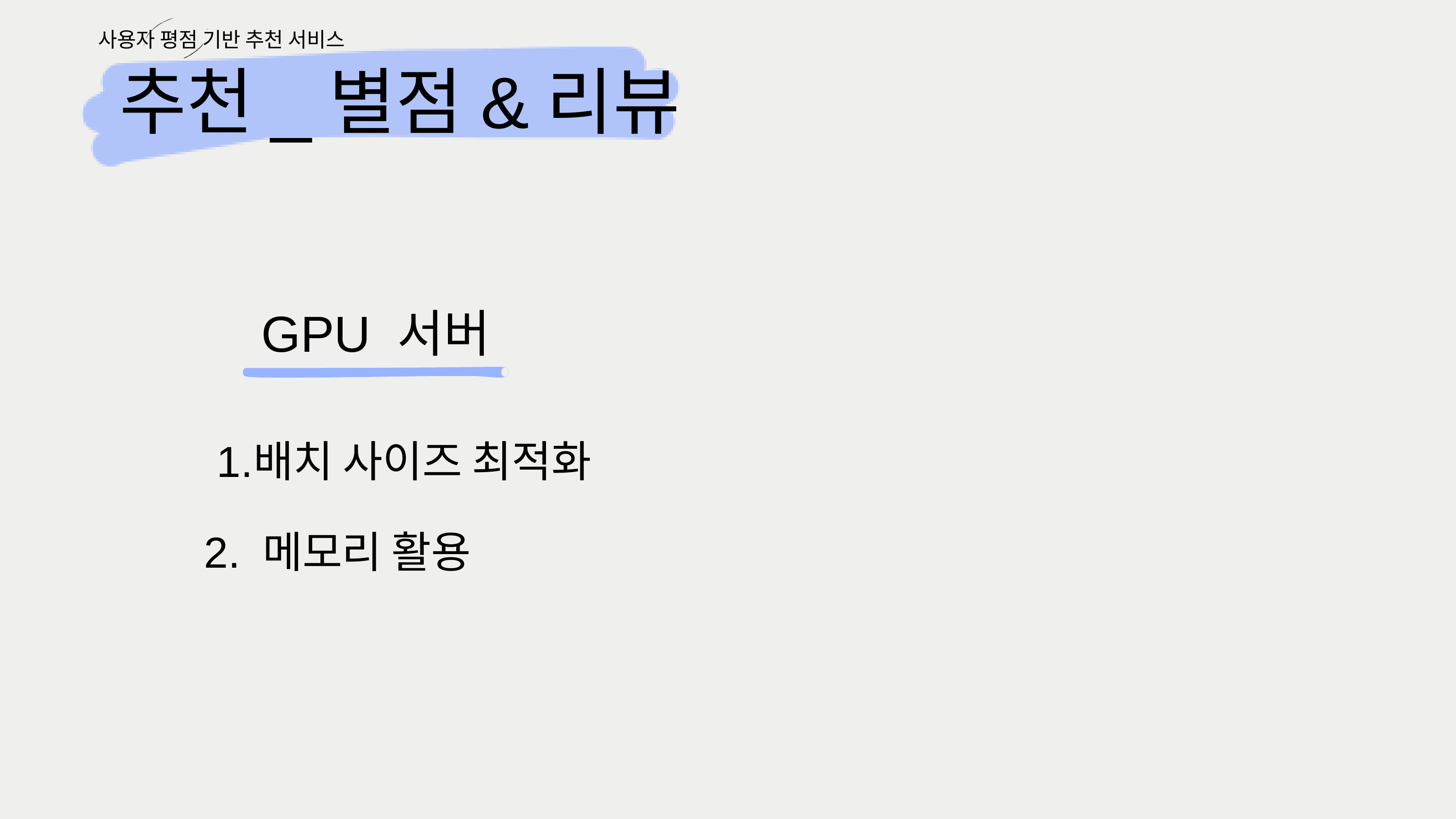

사용자 평점 기반 추천 서비스

추천_별점&리뷰
GPU 서버

배치 사이즈 최적화
2. 메모리 활용